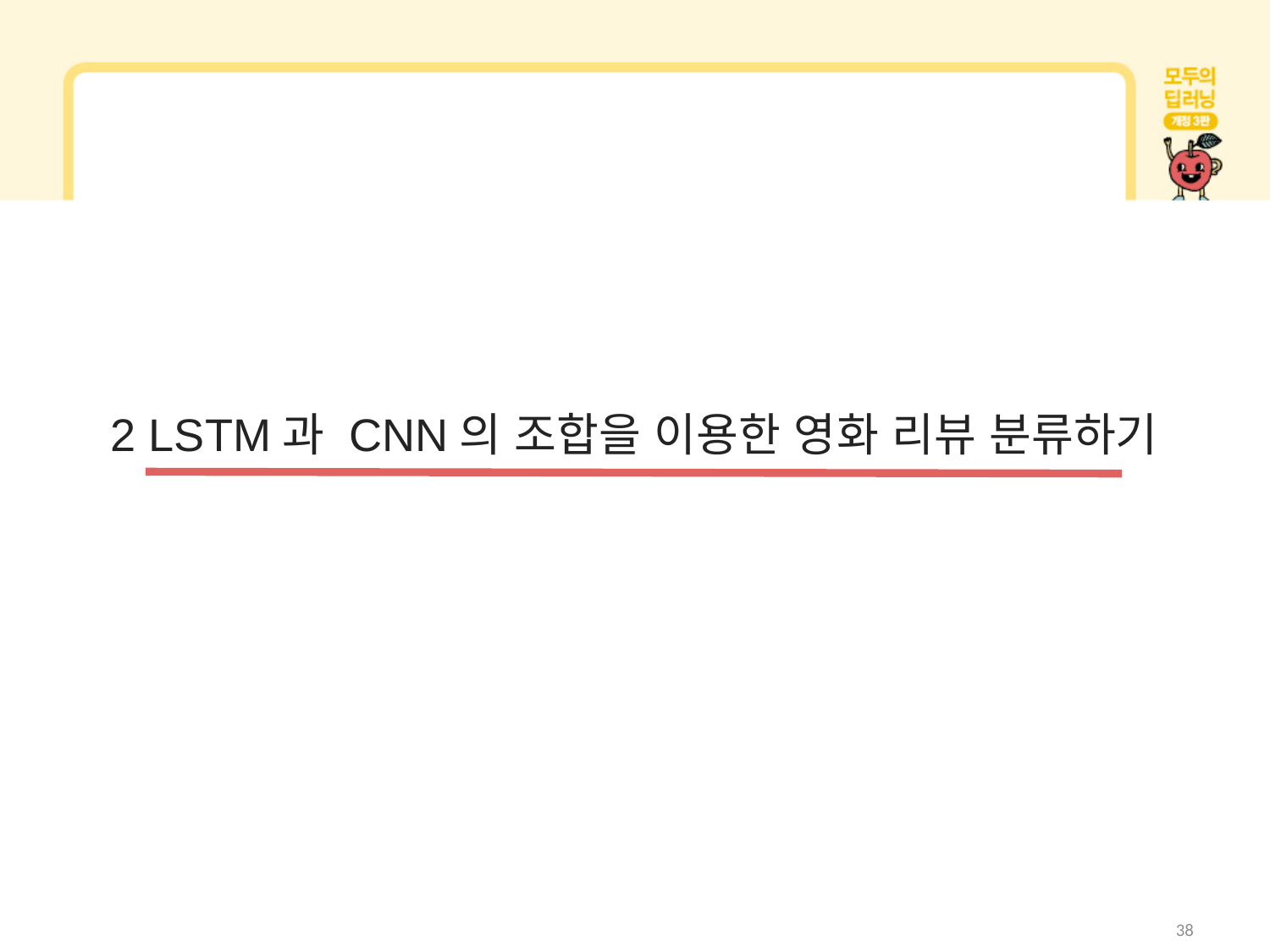

2 LSTM과 CNN의 조합을 이용한 영화 리뷰 분류하기
38